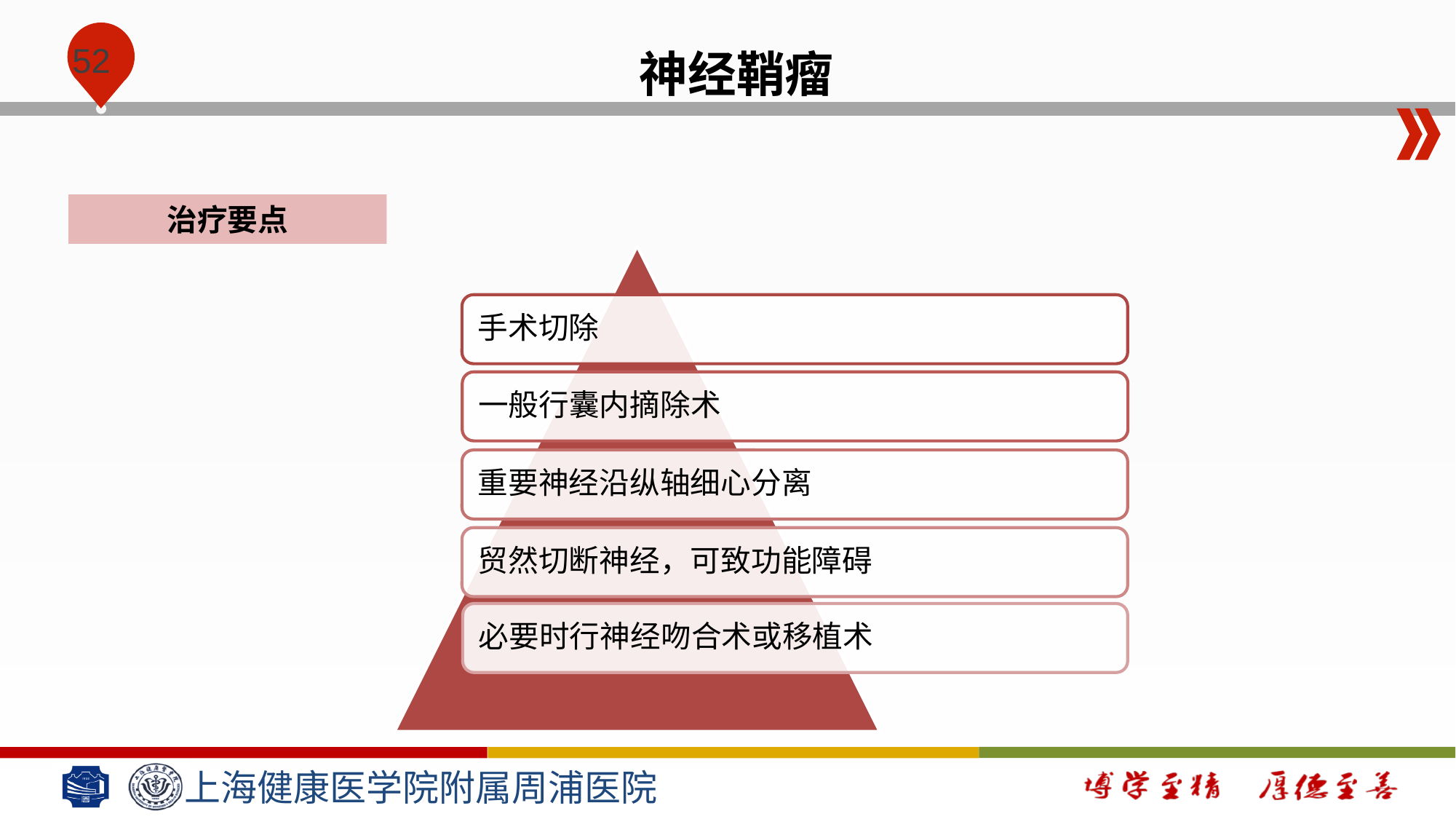

神经鞘瘤
治疗要点
手术切除
一般行囊内摘除术
重要神经沿纵轴细心分离
贸然切断神经，可致功能障碍
必要时行神经吻合术或移植术